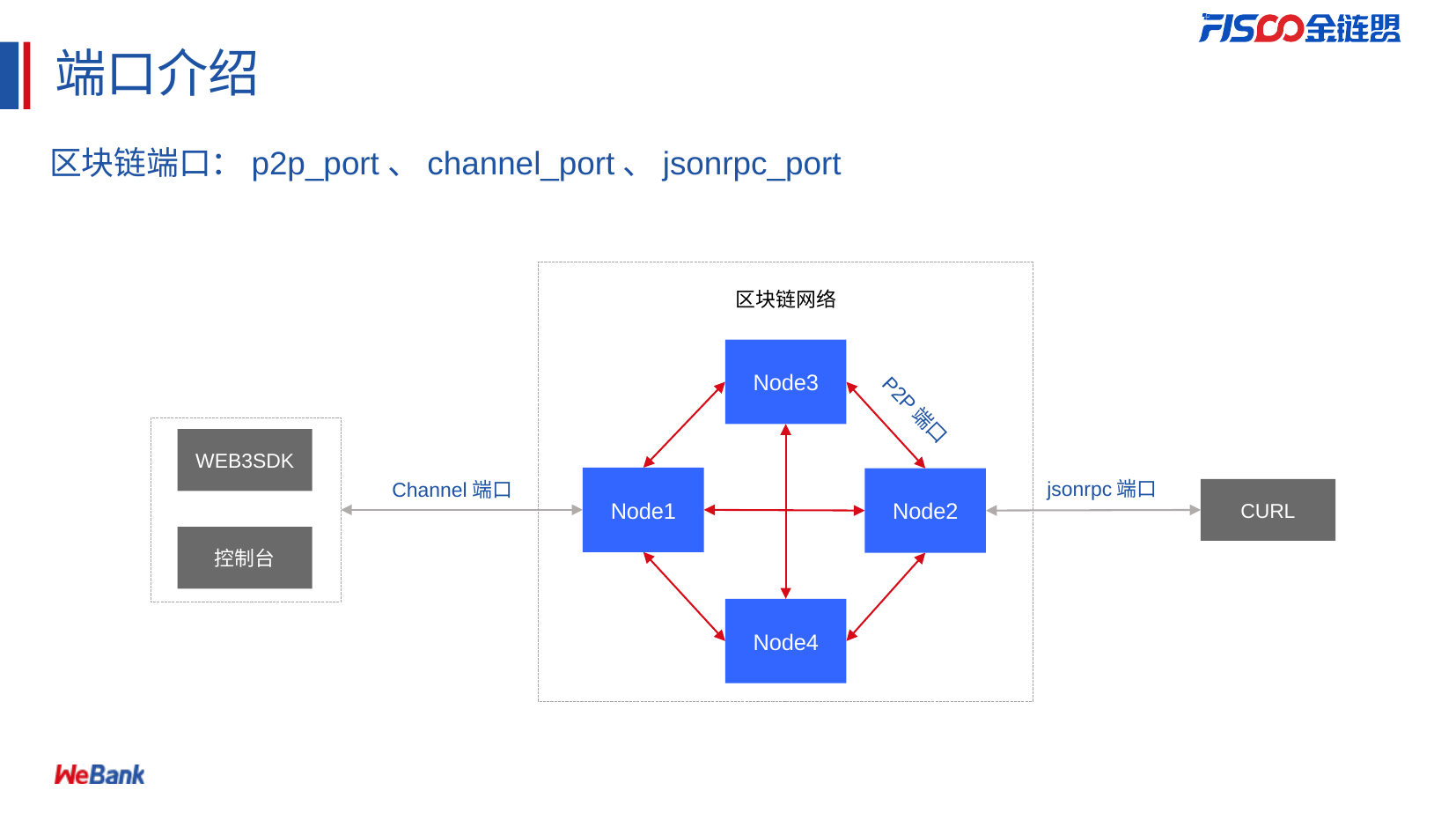

# 端口介绍
区块链端口：p2p_port、channel_port、jsonrpc_port

区块链网络
Node3
P2P端口

WEB3SDK
Node1
Node2
jsonrpc端口
Channel端口
CURL
控制台
Node4